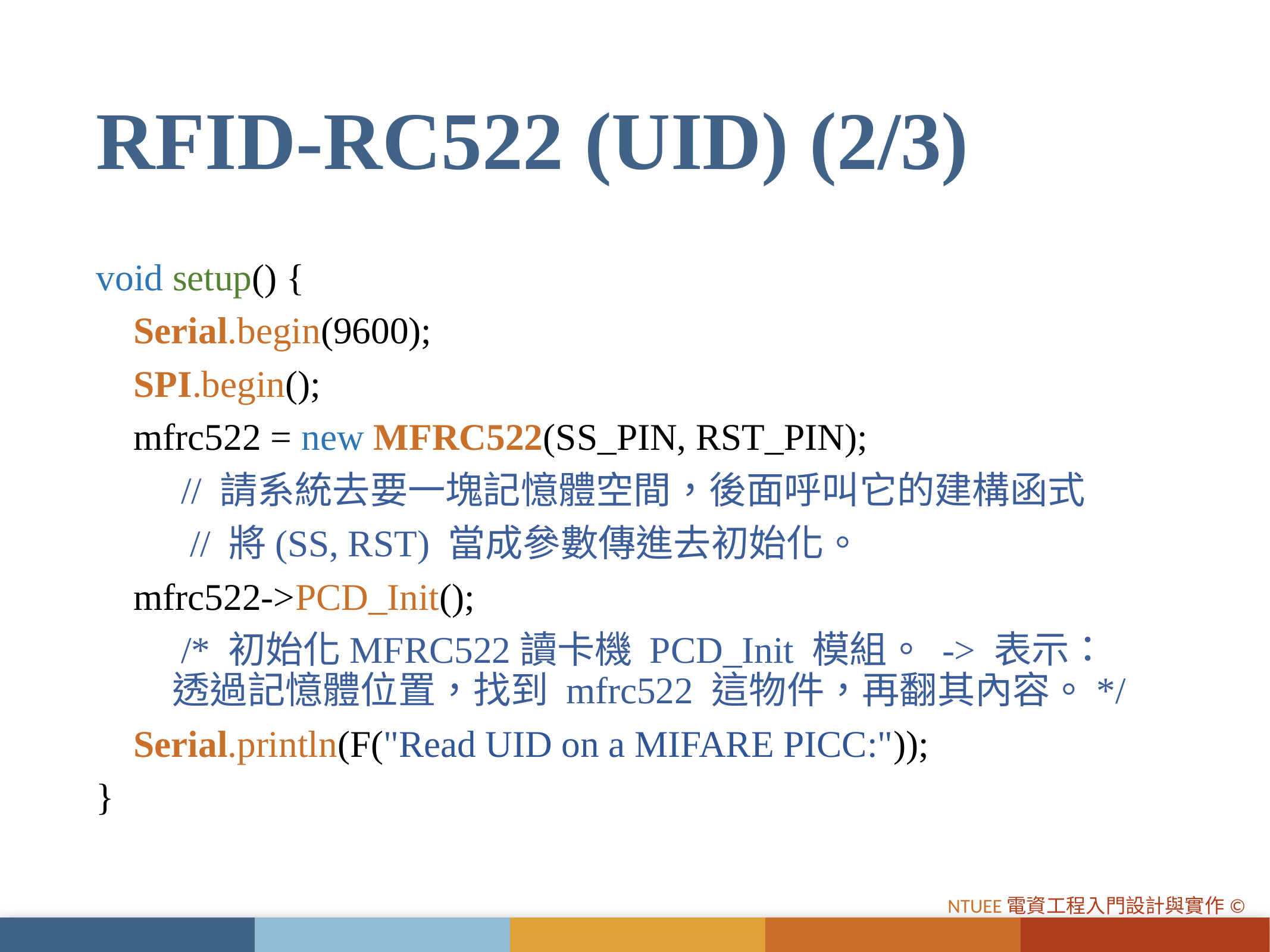

# RFID-RC522 (UID) (2/3)
void setup() {
    Serial.begin(9600);
    SPI.begin();
    mfrc522 = new MFRC522(SS_PIN, RST_PIN);
	// 請系統去要一塊記憶體空間，後面呼叫它的建構函式
          // 將(SS, RST) 當成參數傳進去初始化。
    mfrc522->PCD_Init();
	/* 初始化MFRC522讀卡機 PCD_Init 模組。 -> 表示：
         透過記憶體位置，找到 mfrc522 這物件，再翻其內容。*/
    Serial.println(F("Read UID on a MIFARE PICC:"));
}